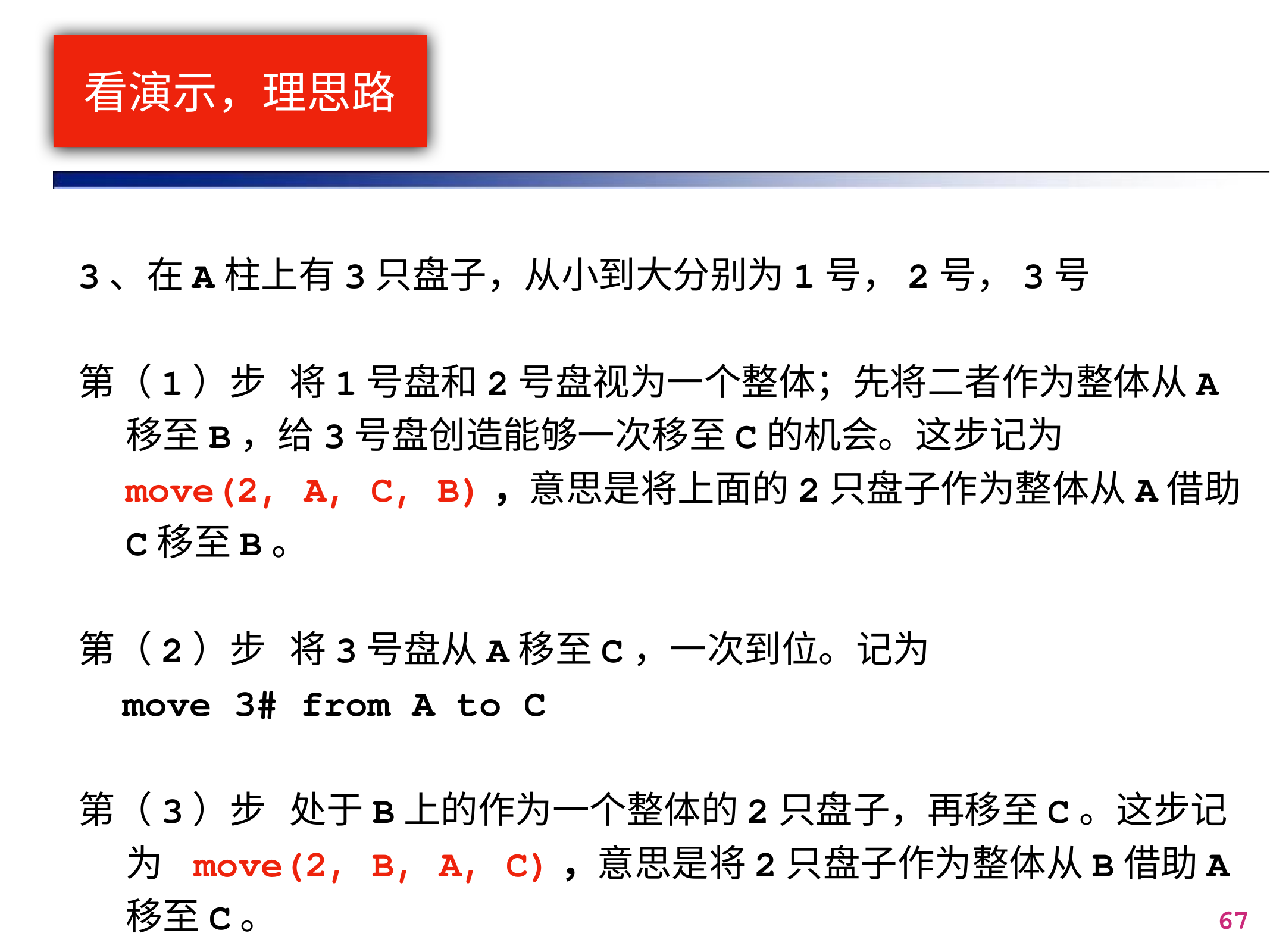

# 看演示，理思路
3、在A柱上有3只盘子，从小到大分别为1号，2号，3号

第（1）步 将1号盘和2号盘视为一个整体；先将二者作为整体从A移至B，给3号盘创造能够一次移至C的机会。这步记为 move(2, A, C, B)，意思是将上面的2只盘子作为整体从A借助C移至B。

第（2）步 将3号盘从A移至C，一次到位。记为
  move 3# from A to C

第（3）步 处于B上的作为一个整体的2只盘子，再移至C。这步记为 move(2, B, A, C)，意思是将2只盘子作为整体从B借助A移至C。
67